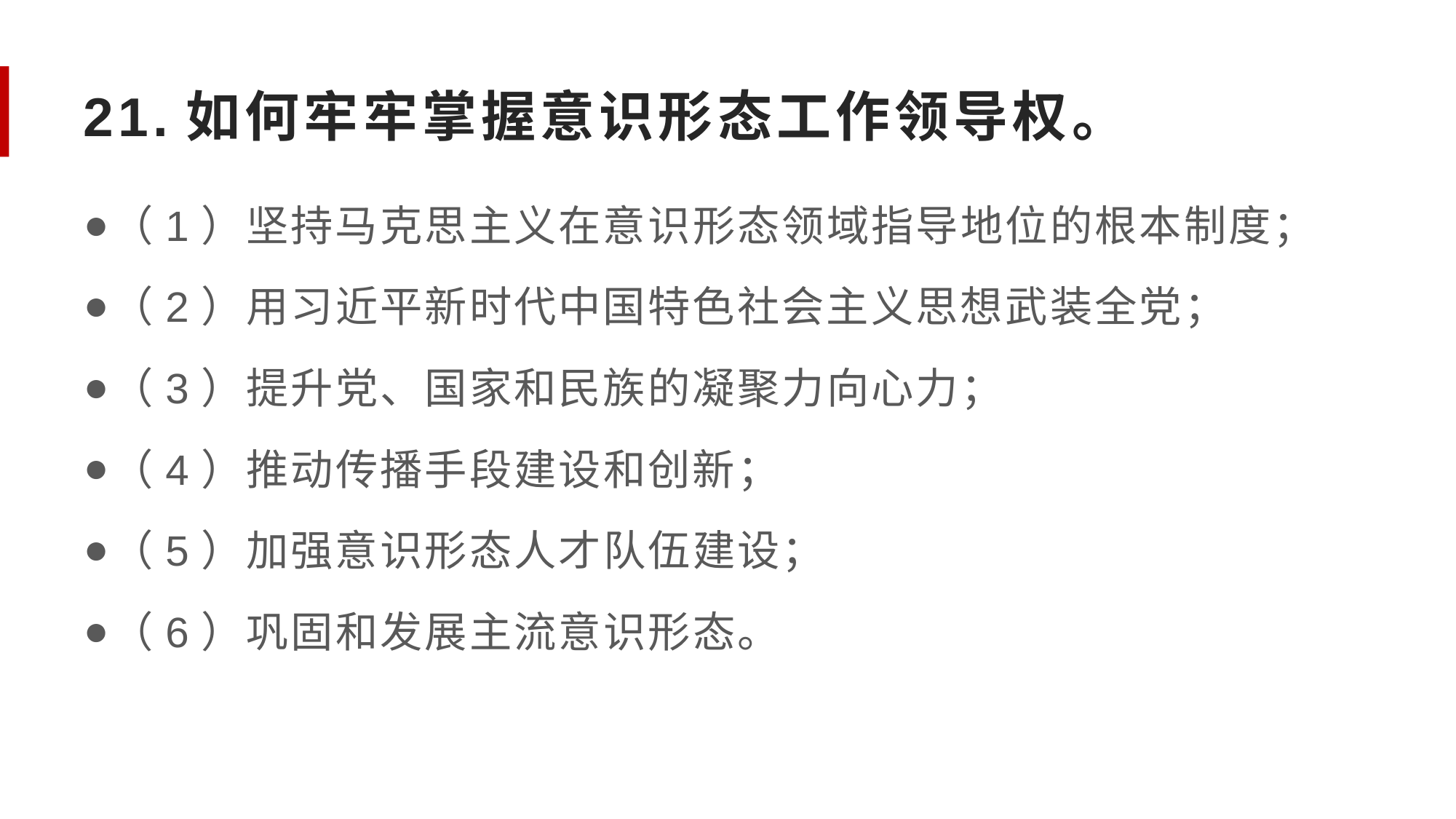

# 21.如何牢牢掌握意识形态工作领导权。
（1）坚持马克思主义在意识形态领域指导地位的根本制度；
（2）用习近平新时代中国特色社会主义思想武装全党；
（3）提升党、国家和民族的凝聚力向心力；
（4）推动传播手段建设和创新；
（5）加强意识形态人才队伍建设；
（6）巩固和发展主流意识形态。